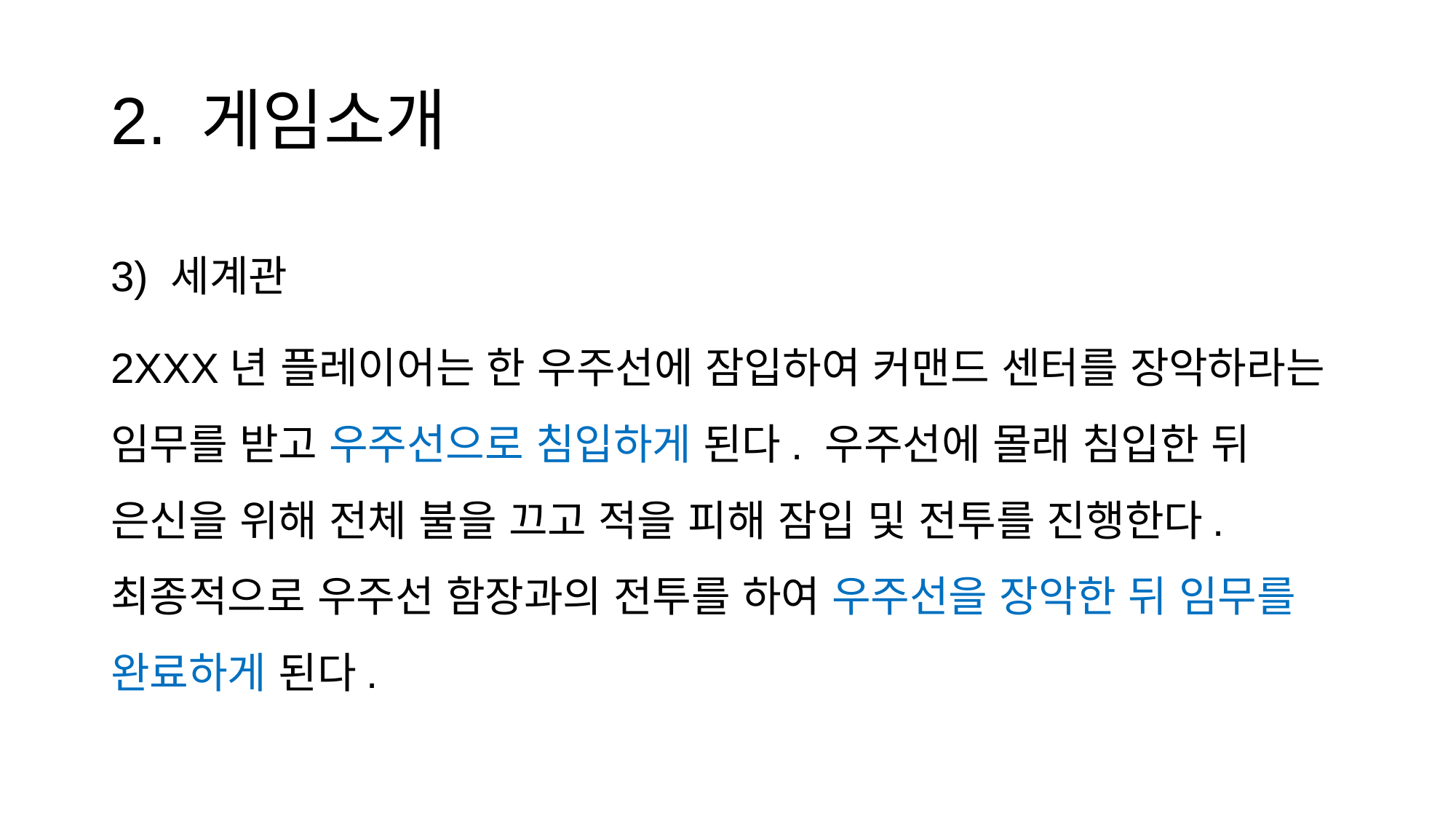

# 2. 게임소개
3) 세계관
2XXX년 플레이어는 한 우주선에 잠입하여 커맨드 센터를 장악하라는 임무를 받고 우주선으로 침입하게 된다. 우주선에 몰래 침입한 뒤 은신을 위해 전체 불을 끄고 적을 피해 잠입 및 전투를 진행한다. 최종적으로 우주선 함장과의 전투를 하여 우주선을 장악한 뒤 임무를 완료하게 된다.